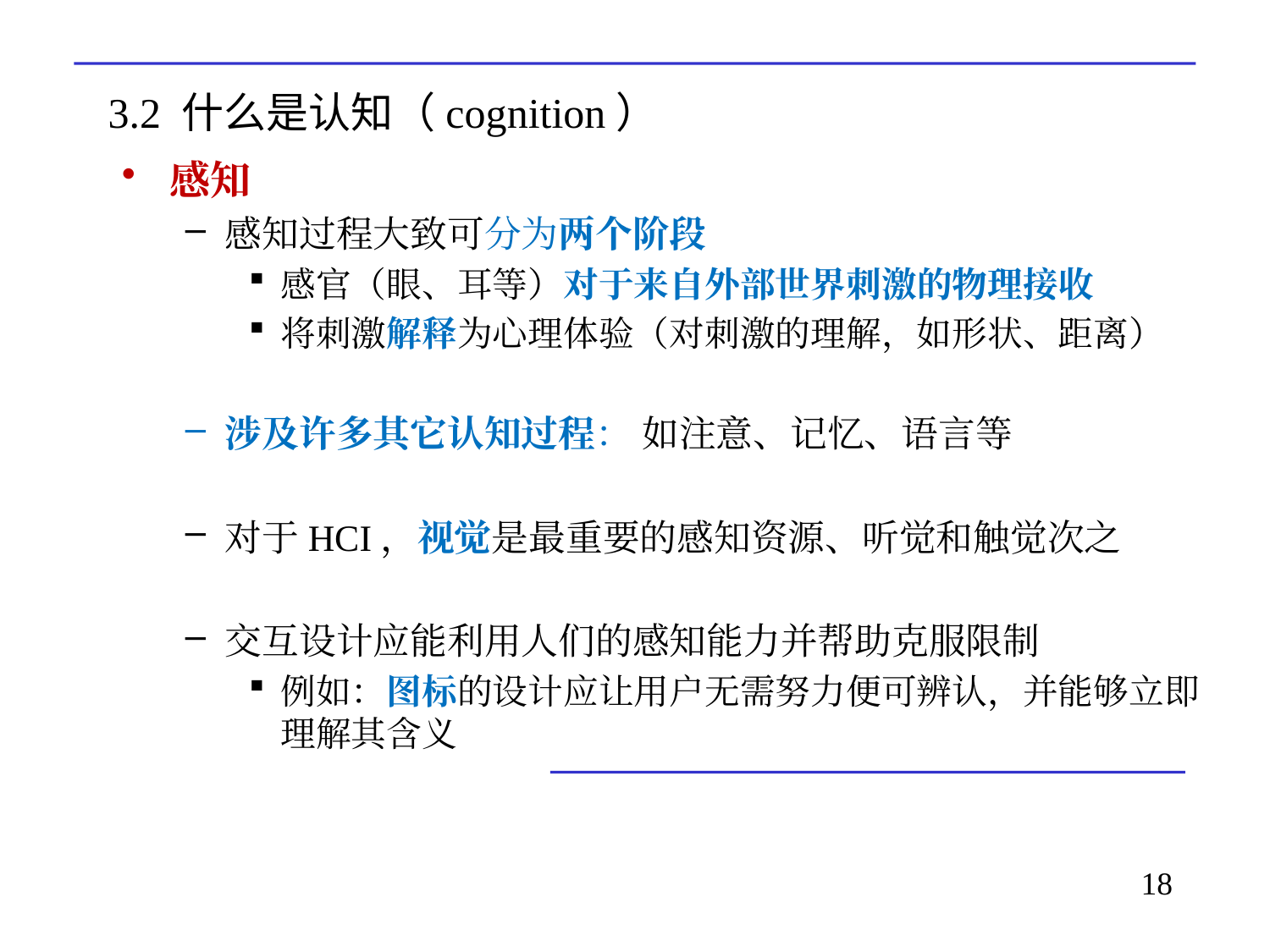

# 3.2 什么是认知（cognition）
感知
感知过程大致可分为两个阶段
感官（眼、耳等）对于来自外部世界刺激的物理接收
将刺激解释为心理体验（对刺激的理解，如形状、距离）

涉及许多其它认知过程： 如注意、记忆、语言等

对于HCI，视觉是最重要的感知资源、听觉和触觉次之

交互设计应能利用人们的感知能力并帮助克服限制
例如：图标的设计应让用户无需努力便可辨认，并能够立即理解其含义
18